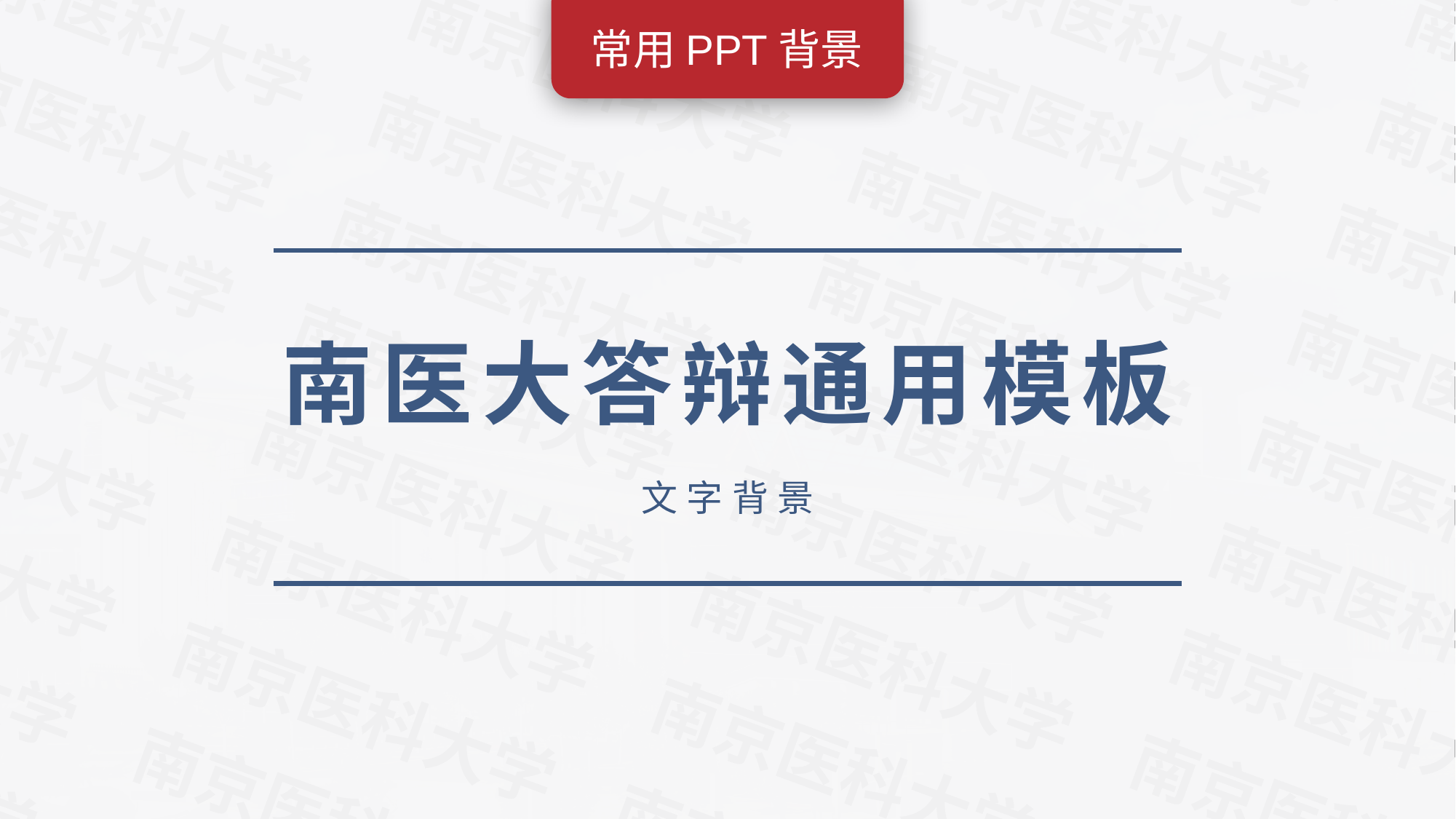

南京医科大学
南京医科大学
南京医科大学
南京医科大学
南京医科大学
南京医科大学
南京医科大学
南京医科大学
南京医科大学
南京医科大学
南京医科大学
南京医科大学
南京医科大学
南京医科大学
南京医科大学
南京医科大学
南京医科大学
南京医科大学
南京医科大学
南京医科大学
南京医科大学
南京医科大学
南京医科大学
南京医科大学
南京医科大学
南京医科大学
南京医科大学
南京医科大学
南京医科大学
南京医科大学
南京医科大学
南京医科大学
南京医科大学
南京医科大学
南京医科大学
南京医科大学
南京医科大学
南京医科大学
南京医科大学
南京医科大学
南京医科大学
南京医科大学
南京医科大学
南京医科大学
南京医科大学
南京医科大学
南京医科大学
南京医科大学
南京医科大学
南京医科大学
南京医科大学
南京医科大学
南京医科大学
南京医科大学
南京医科大学
南京医科大学
南京医科大学
南京医科大学
南京医科大学
南京医科大学
南京医科大学
南京医科大学
南京医科大学
南京医科大学
南京医科大学
南京医科大学
南京医科大学
南京医科大学
南京医科大学
南京医科大学
南京医科大学
南京医科大学
南京医科大学
南京医科大学
南京医科大学
南京医科大学
南京医科大学
南京医科大学
南京医科大学
南京医科大学
南京医科大学
南京医科大学
南京医科大学
南京医科大学
南京医科大学
南京医科大学
南京医科大学
南京医科大学
南京医科大学
南京医科大学
南京医科大学
南京医科大学
南京医科大学
南京医科大学
南京医科大学
南京医科大学

常用PPT背景
南医大答辩通用模板
文字背景